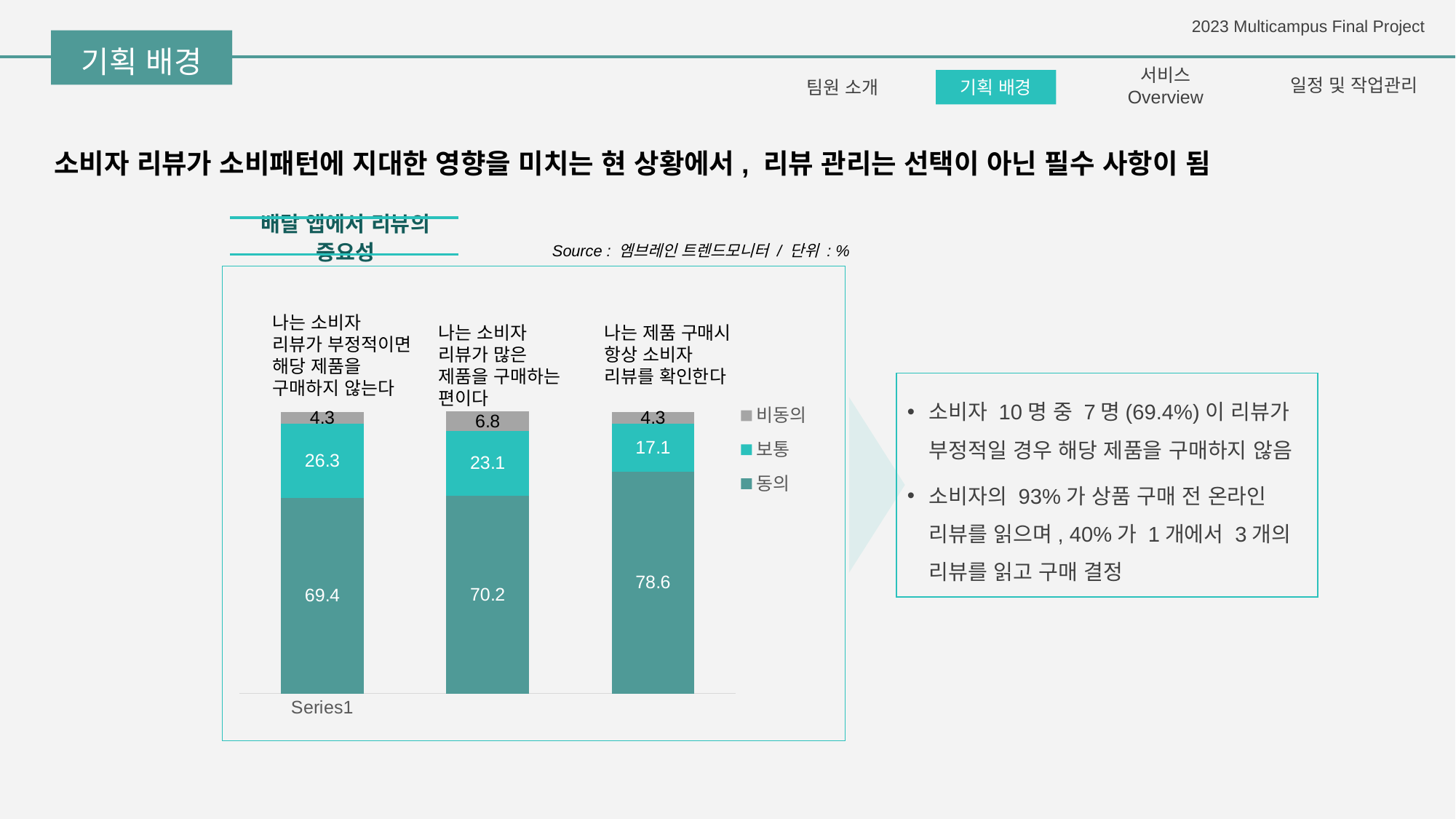

기획 배경
팀원 소개
기획 배경
서비스 Overview
일정 및 작업관리
소비자 리뷰가 소비패턴에 지대한 영향을 미치는 현 상황에서, 리뷰 관리는 선택이 아닌 필수 사항이 됨
배달 앱에서 리뷰의 중요성
Source : 엠브레인 트렌드모니터 / 단위 : %

### Chart

| Category | 동의 | 보통 | 비동의 |
|---|---|---|---|
|  | 69.4 | 26.3 | 4.3 |
|  | 70.2 | 23.1 | 6.8 |
|  | 78.6 | 17.1 | 4.3 |
나는 소비자 리뷰가 부정적이면 해당 제품을 구매하지 않는다
나는 소비자 리뷰가 많은 제품을 구매하는 편이다
나는 제품 구매시 항상 소비자 리뷰를 확인한다
소비자 10명 중 7명(69.4%)이 리뷰가 부정적일 경우 해당 제품을 구매하지 않음
소비자의 93%가 상품 구매 전 온라인 리뷰를 읽으며, 40%가 1개에서 3개의 리뷰를 읽고 구매 결정